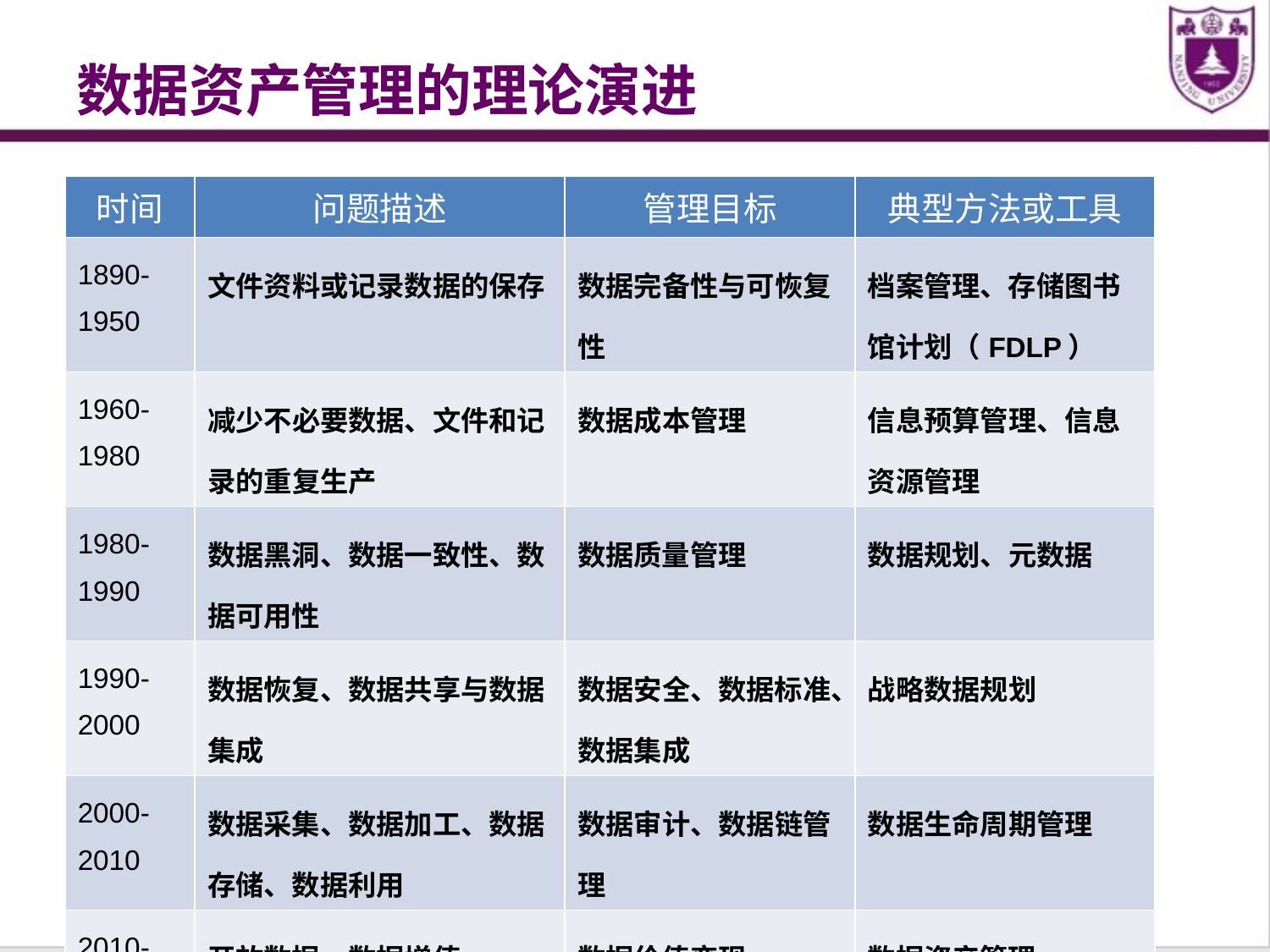

# 数据资产管理的理论演进
| 时间 | 问题描述 | 管理目标 | 典型方法或工具 |
| --- | --- | --- | --- |
| 1890-1950 | 文件资料或记录数据的保存 | 数据完备性与可恢复性 | 档案管理、存储图书馆计划（FDLP） |
| 1960-1980 | 减少不必要数据、文件和记录的重复生产 | 数据成本管理 | 信息预算管理、信息资源管理 |
| 1980-1990 | 数据黑洞、数据一致性、数据可用性 | 数据质量管理 | 数据规划、元数据 |
| 1990-2000 | 数据恢复、数据共享与数据集成 | 数据安全、数据标准、数据集成 | 战略数据规划 |
| 2000-2010 | 数据采集、数据加工、数据存储、数据利用 | 数据审计、数据链管理 | 数据生命周期管理 |
| 2010- | 开放数据、数据增值 | 数据价值变现 | 数据资产管理 |